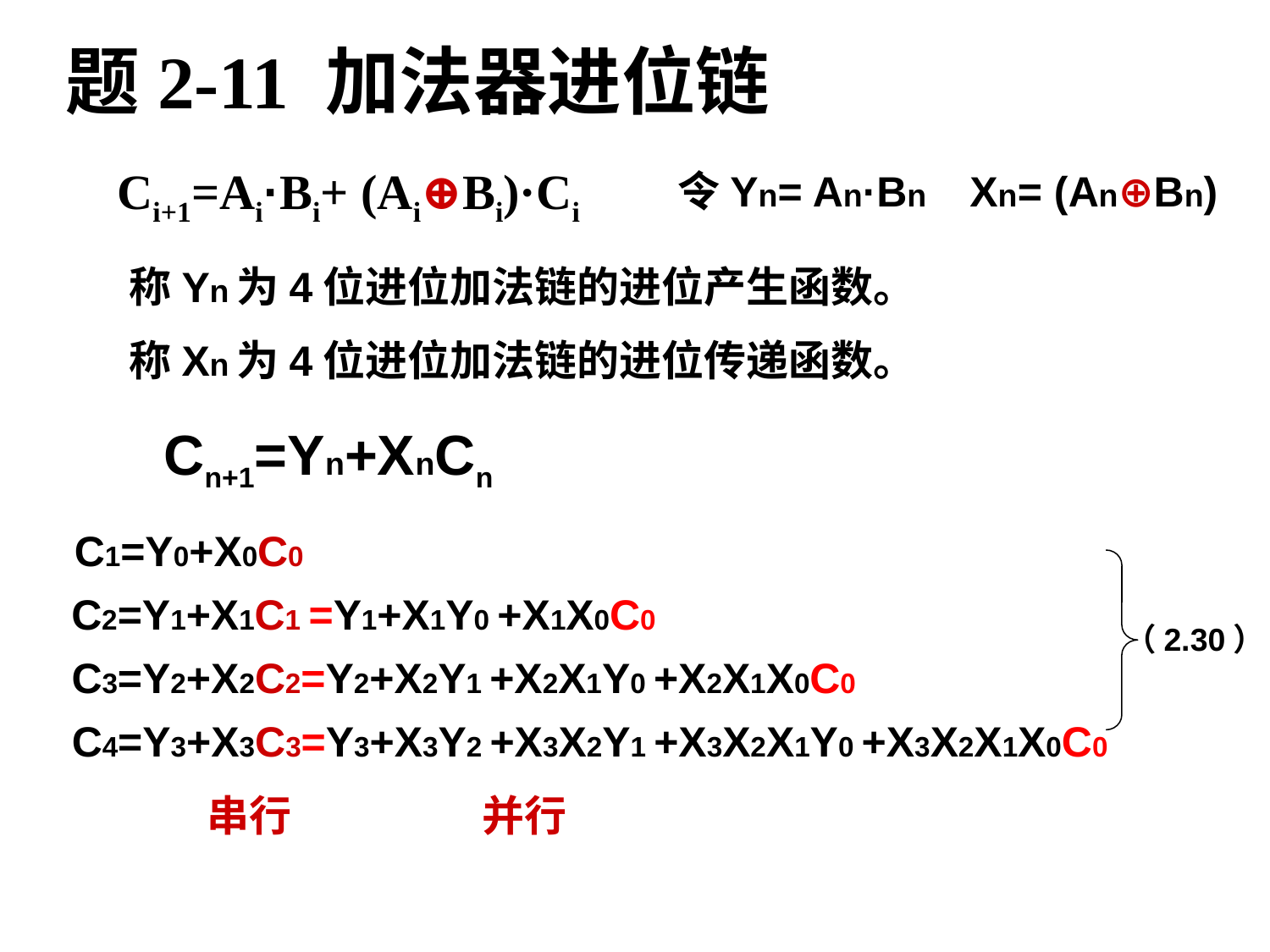

题2-11 加法器进位链
Ci+1=Ai·Bi+ (Ai⊕Bi)·Ci
令Yn= An·Bn     Xn= (An⊕Bn)
称Yn为4位进位加法链的进位产生函数。
称Xn为4位进位加法链的进位传递函数。
Cn+1=Yn+XnCn
C1=Y0+X0C0

C2=Y1+X1C1 =Y1+X1Y0 +X1X0C0
（2.30）
C3=Y2+X2C2=Y2+X2Y1 +X2X1Y0 +X2X1X0C0
C4=Y3+X3C3=Y3+X3Y2 +X3X2Y1 +X3X2X1Y0 +X3X2X1X0C0
        串行                    并行